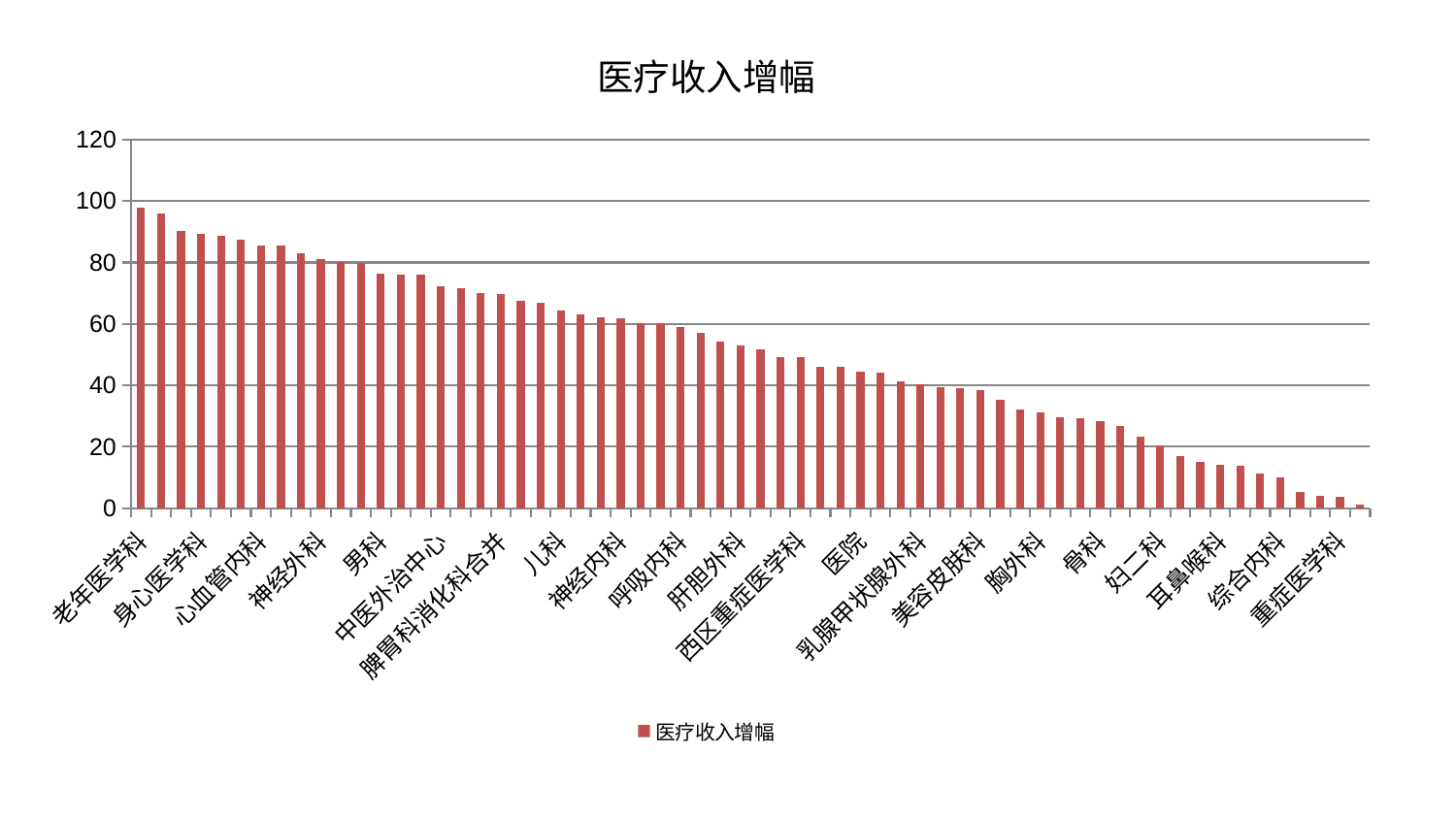

### Chart: 医疗收入增幅

| Category | 医疗收入增幅 |
|---|---|
| 老年医学科 | 97.77969183751576 |
| 小儿推拿科 | 95.97560079346299 |
| 关节骨科 | 90.18617689299002 |
| 身心医学科 | 89.2716297433965 |
| 肾病科 | 88.81129178768647 |
| 普通外科 | 87.29467275888241 |
| 心血管内科 | 85.52266157611716 |
| 心病三科 | 85.5218665959924 |
| 血液科 | 82.9241336673854 |
| 神经外科 | 81.04597606214132 |
| 口腔科 | 80.06597467768464 |
| 显微骨科 | 79.86403955205759 |
| 男科 | 76.2633328989479 |
| 脑病三科 | 76.10075310241098 |
| 肛肠科 | 75.94444540901047 |
| 中医外治中心 | 72.18039993043566 |
| 泌尿外科 | 71.64150822397191 |
| 东区肾病科 | 69.94133277152363 |
| 脾胃科消化科合并 | 69.60054843033303 |
| 妇科妇二科合并 | 67.41622633940227 |
| 运动损伤骨科 | 66.79027604568657 |
| 儿科 | 64.52588980476534 |
| 皮肤科 | 63.11168793686941 |
| 脑病二科 | 62.315631089098325 |
| 神经内科 | 61.71944253339732 |
| 创伤骨科 | 60.39782741627591 |
| 治未病中心 | 60.20171312828222 |
| 呼吸内科 | 58.90265236622771 |
| 心病四科 | 57.039330716674755 |
| 中医经典科 | 54.40492824897556 |
| 肝胆外科 | 52.8890487599686 |
| 肿瘤内科 | 51.61029076636849 |
| 风湿病科 | 49.380808878814285 |
| 西区重症医学科 | 49.1942409740443 |
| 脊柱骨科 | 46.045334048351116 |
| 肝病科 | 46.01662720071067 |
| 医院 | 44.516815401722944 |
| 心病二科 | 44.32606319220203 |
| 小儿骨科 | 41.256912135945356 |
| 乳腺甲状腺外科 | 40.44335350891905 |
| 脑病一科 | 39.379424411559995 |
| 内分泌科 | 39.20638115483006 |
| 美容皮肤科 | 38.455989915873026 |
| 产科 | 35.44835596304492 |
| 微创骨科 | 32.256916411583106 |
| 胸外科 | 31.090577212879378 |
| 眼科 | 29.7834000933777 |
| 针灸科 | 29.32796192045948 |
| 骨科 | 28.459733304874966 |
| 心病一科 | 26.892840222995872 |
| 妇科 | 23.369381705927395 |
| 妇二科 | 20.46506147242626 |
| 康复科 | 17.06432865819727 |
| 肾脏内科 | 15.012007567680064 |
| 耳鼻喉科 | 14.100421040467959 |
| 推拿科 | 13.93768778494302 |
| 脾胃病科 | 11.412106366473607 |
| 综合内科 | 10.02149629029958 |
| 周围血管科 | 5.251133077632741 |
| 东区重症医学科 | 3.9139492657562336 |
| 重症医学科 | 3.8771023628614065 |
| 消化内科 | 1.1718654619550017 |
92